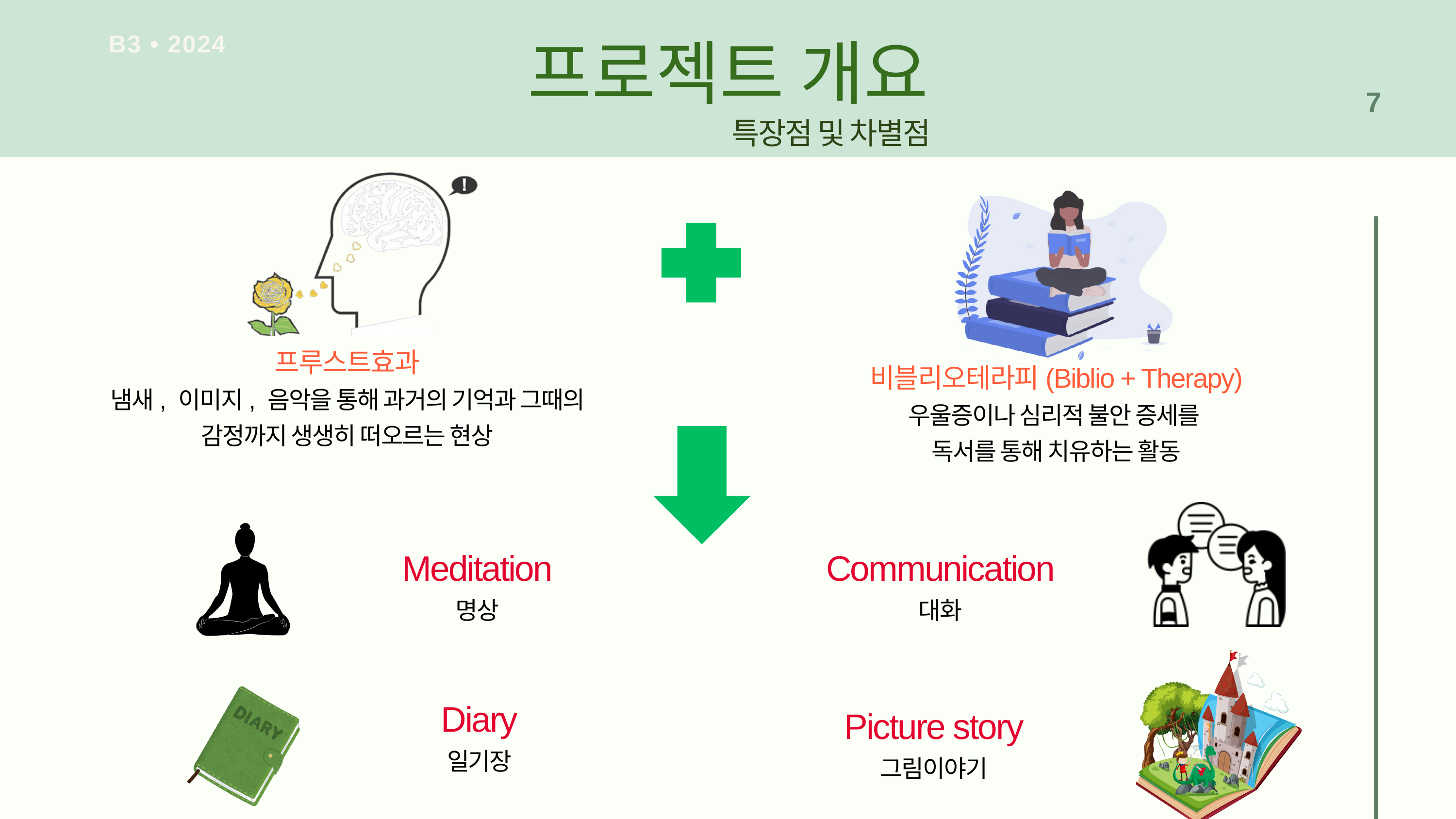

프로젝트 개요
B3 • 2024
7

특장점 및 차별점

프루스트효과
냄새, 이미지, 음악을 통해 과거의 기억과 그때의 감정까지 생생히 떠오르는 현상
비블리오테라피(Biblio + Therapy)
우울증이나 심리적 불안 증세를
독서를 통해 치유하는 활동

Meditation
명상
Communication
대화

Diary
일기장
Picture story
그림이야기